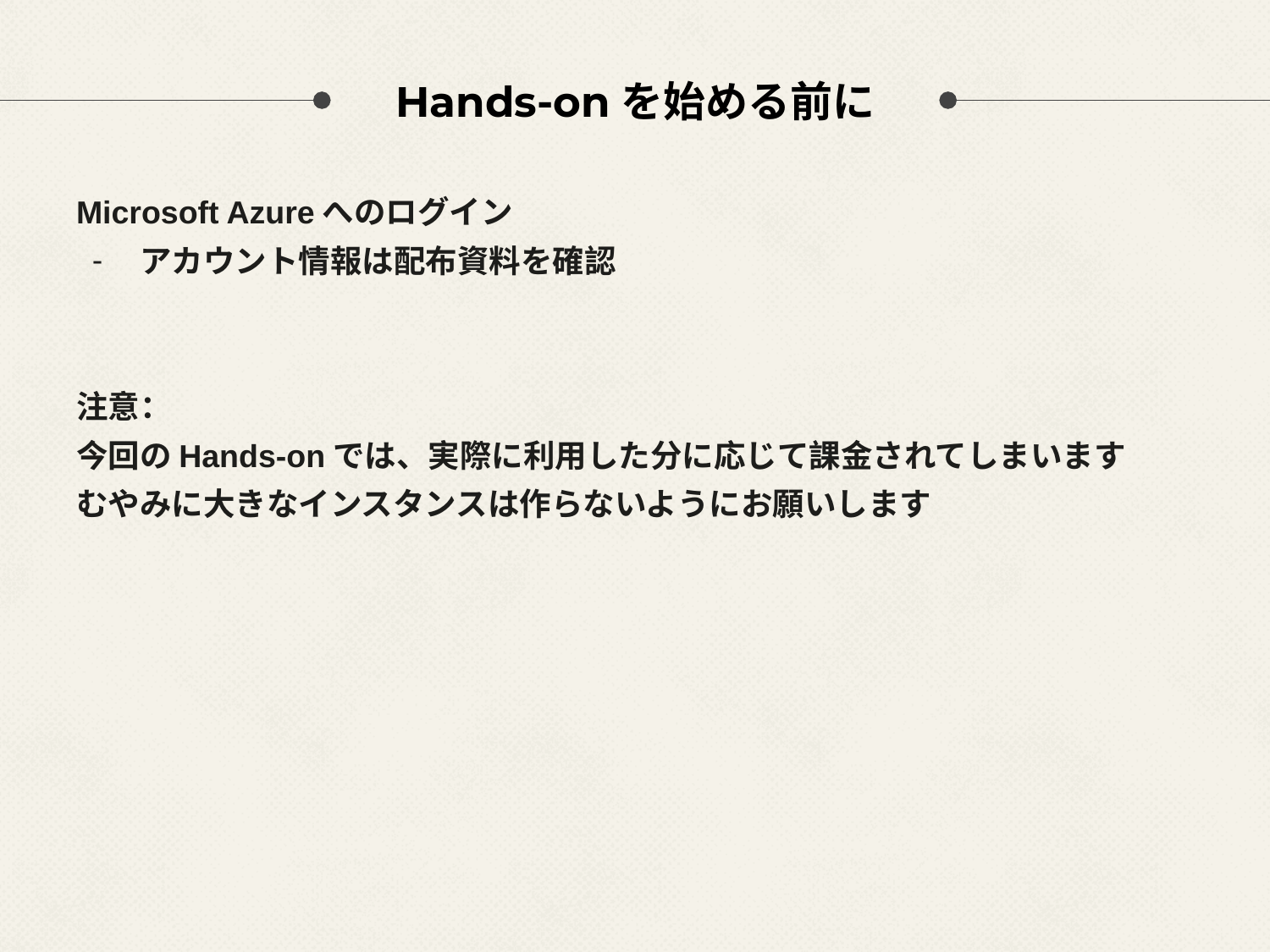

# Hands-onを始める前に
Microsoft Azureへのログイン
アカウント情報は配布資料を確認

注意：
今回のHands-onでは、実際に利用した分に応じて課金されてしまいます
むやみに大きなインスタンスは作らないようにお願いします